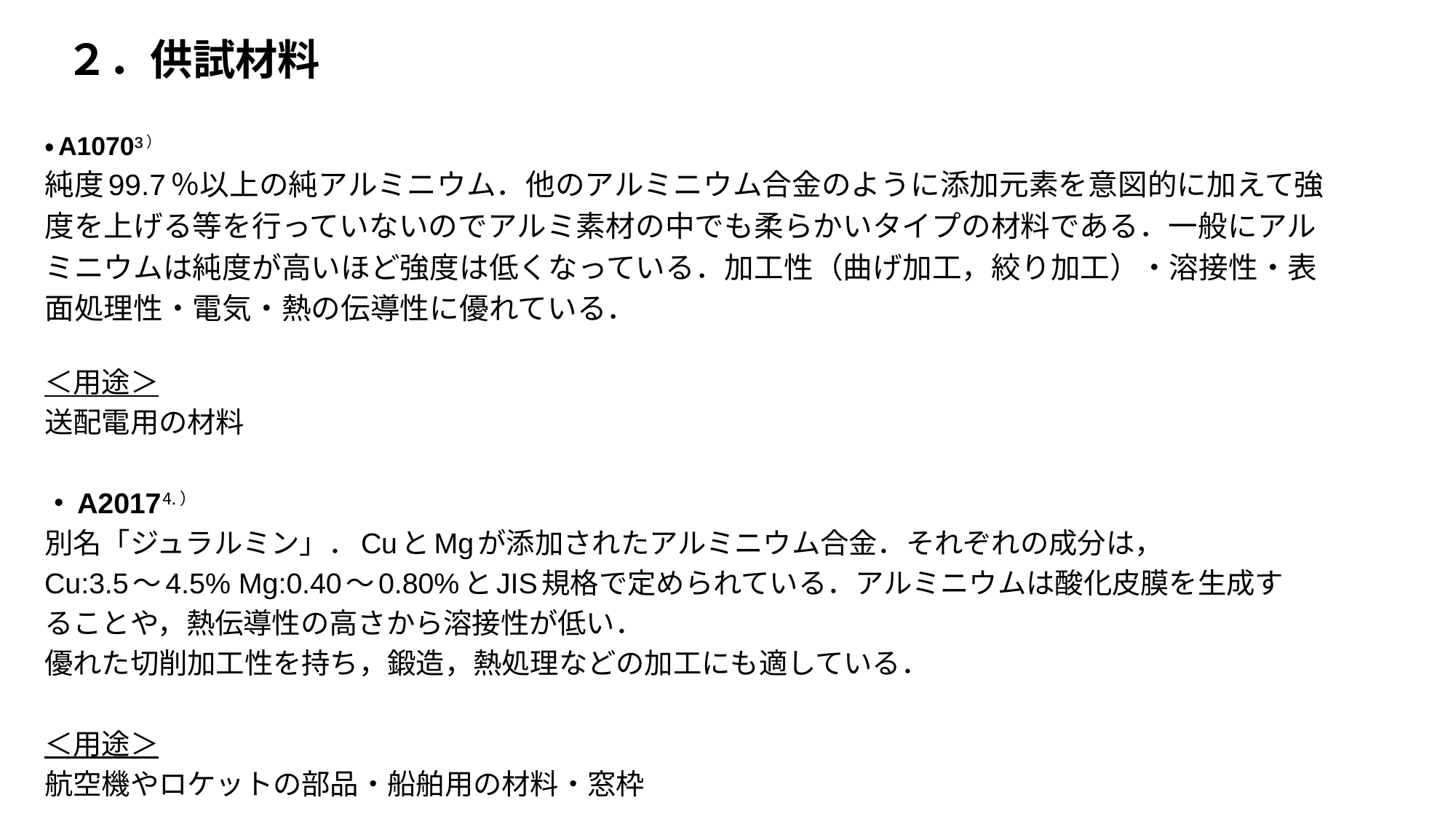

２．供試材料

・A1070³）
純度99.7％以上の純アルミニウム．他のアルミニウム合金のように添加元素を意図的に加えて強
度を上げる等を行っていないのでアルミ素材の中でも柔らかいタイプの材料である．一般にアル
ミニウムは純度が高いほど強度は低くなっている．加工性（曲げ加工，絞り加工）・溶接性・表
面処理性・電気・熱の伝導性に優れている．

＜用途＞
送配電用の材料

・A2017⒋）
別名「ジュラルミン」．CuとMgが添加されたアルミニウム合金．それぞれの成分は，
Cu:3.5～4.5% Mg:0.40～0.80%とJIS規格で定められている．アルミニウムは酸化皮膜を生成す
ることや，熱伝導性の高さから溶接性が低い．
優れた切削加工性を持ち，鍛造，熱処理などの加工にも適している．

＜用途＞
航空機やロケットの部品・船舶用の材料・窓枠